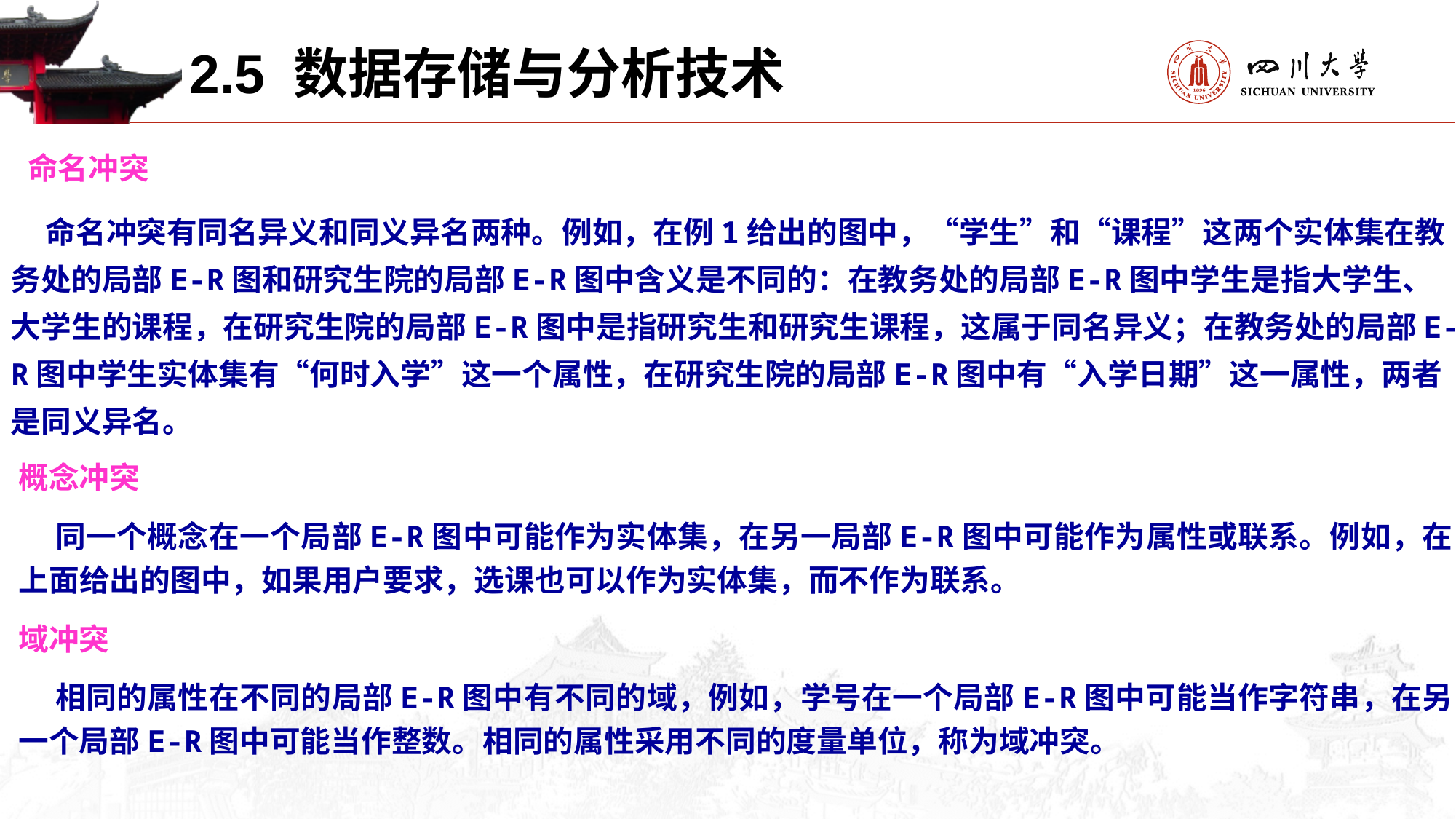

2.5 数据存储与分析技术

 命名冲突
    命名冲突有同名异义和同义异名两种。例如，在例1给出的图中，“学生”和“课程”这两个实体集在教务处的局部E-R图和研究生院的局部E-R图中含义是不同的：在教务处的局部E-R图中学生是指大学生、大学生的课程，在研究生院的局部E-R图中是指研究生和研究生课程，这属于同名异义；在教务处的局部E-R图中学生实体集有“何时入学”这一个属性，在研究生院的局部E-R图中有“入学日期”这一属性，两者是同义异名。
概念冲突
    同一个概念在一个局部E-R图中可能作为实体集，在另一局部E-R图中可能作为属性或联系。例如，在上面给出的图中，如果用户要求，选课也可以作为实体集，而不作为联系。
域冲突
    相同的属性在不同的局部E-R图中有不同的域，例如，学号在一个局部E-R图中可能当作字符串，在另一个局部E-R图中可能当作整数。相同的属性采用不同的度量单位，称为域冲突。